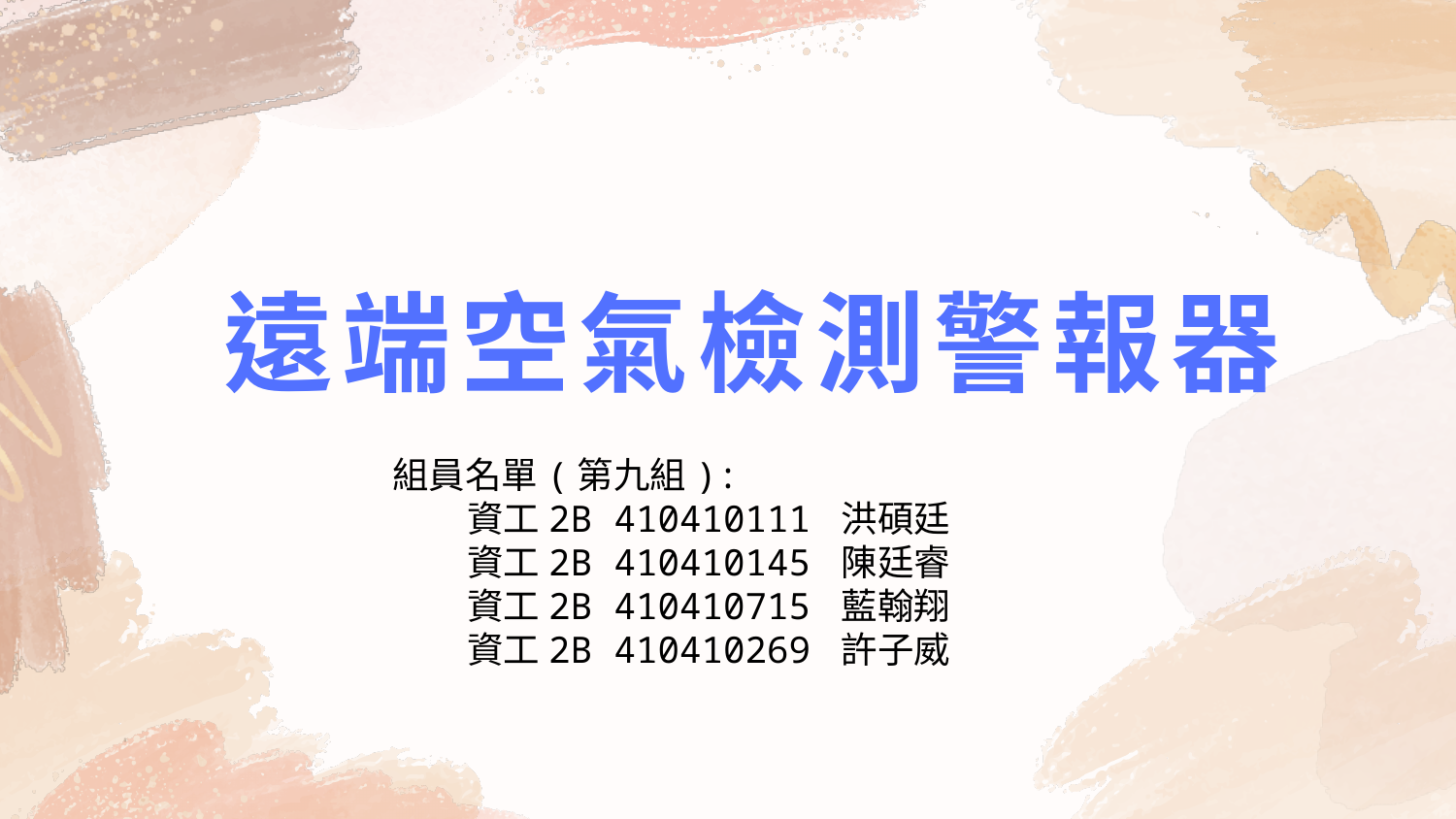

# 遠端空氣檢測警報器
組員名單(第九組):
        資工2B 410410111 洪碩廷
        資工2B 410410145 陳廷睿
        資工2B 410410715 藍翰翔
        資工2B 410410269 許子威